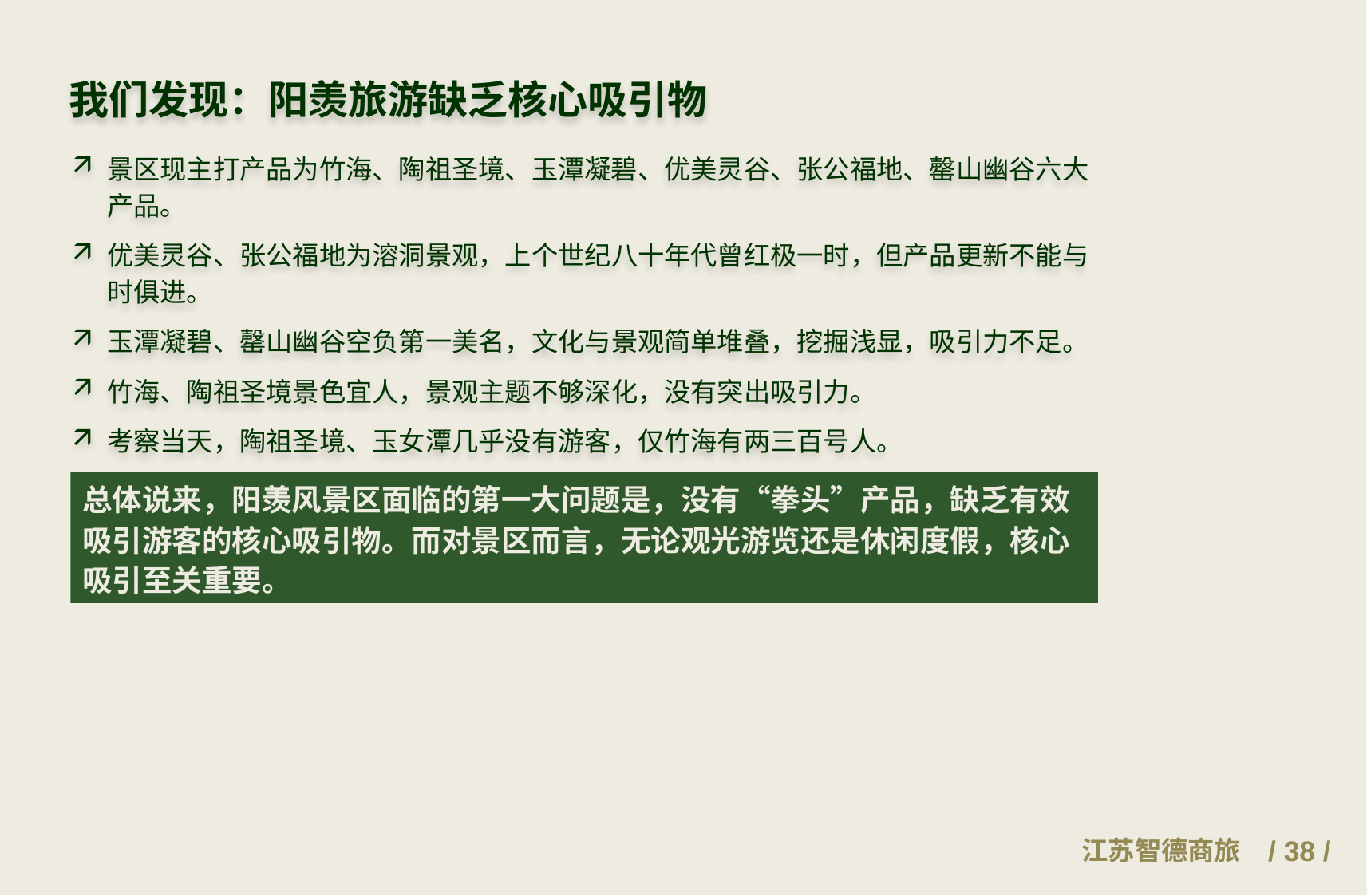

我们发现：阳羡旅游缺乏核心吸引物
景区现主打产品为竹海、陶祖圣境、玉潭凝碧、优美灵谷、张公福地、罄山幽谷六大产品。
优美灵谷、张公福地为溶洞景观，上个世纪八十年代曾红极一时，但产品更新不能与时俱进。
玉潭凝碧、罄山幽谷空负第一美名，文化与景观简单堆叠，挖掘浅显，吸引力不足。
竹海、陶祖圣境景色宜人，景观主题不够深化，没有突出吸引力。
考察当天，陶祖圣境、玉女潭几乎没有游客，仅竹海有两三百号人。
总体说来，阳羡风景区面临的第一大问题是，没有“拳头”产品，缺乏有效吸引游客的核心吸引物。而对景区而言，无论观光游览还是休闲度假，核心吸引至关重要。